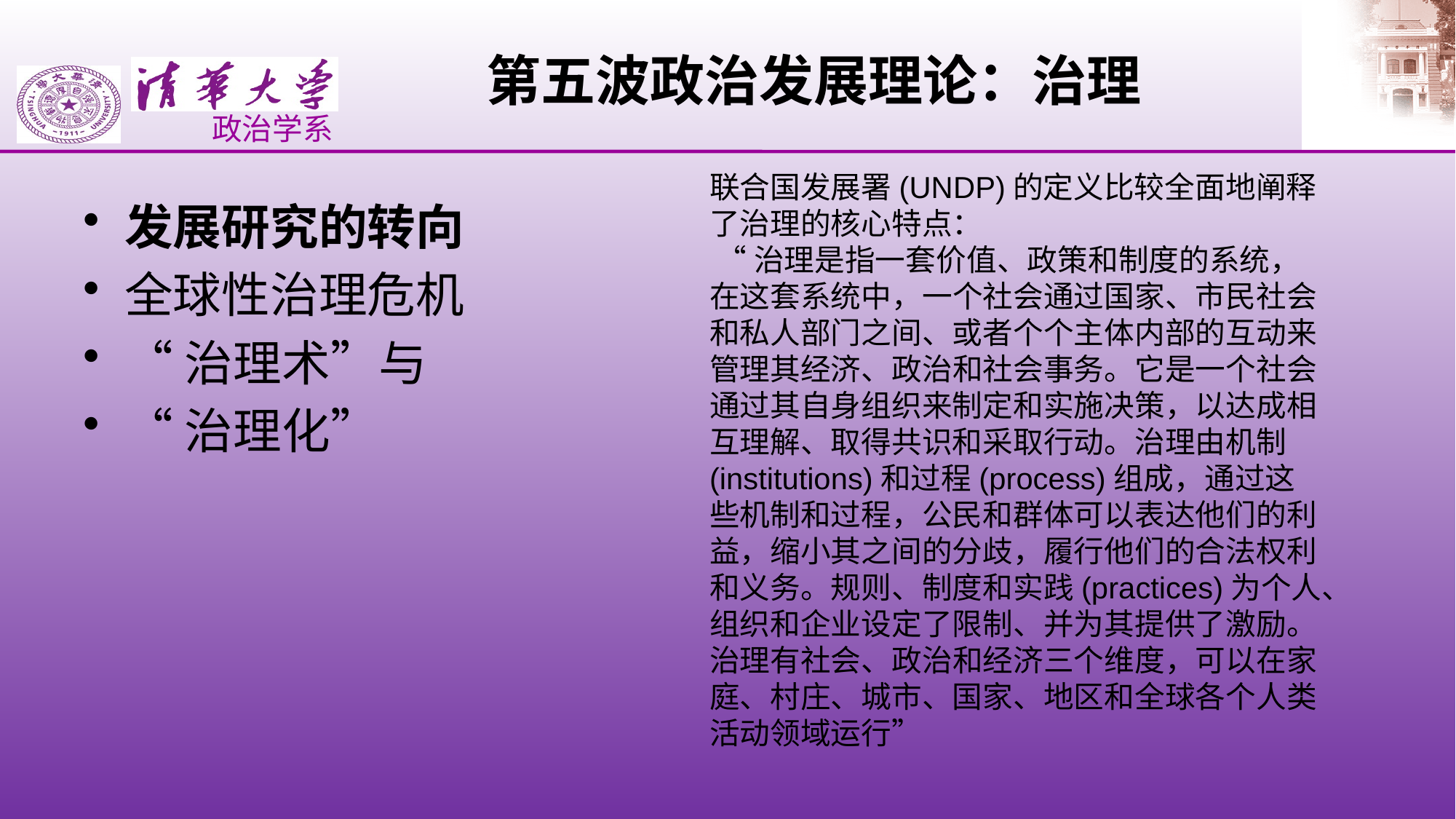

# 第五波政治发展理论：治理
联合国发展署(UNDP)的定义比较全面地阐释了治理的核心特点：
 “治理是指一套价值、政策和制度的系统，在这套系统中，一个社会通过国家、市民社会和私人部门之间、或者个个主体内部的互动来管理其经济、政治和社会事务。它是一个社会通过其自身组织来制定和实施决策，以达成相互理解、取得共识和采取行动。治理由机制(institutions)和过程(process)组成，通过这些机制和过程，公民和群体可以表达他们的利益，缩小其之间的分歧，履行他们的合法权利和义务。规则、制度和实践(practices)为个人、组织和企业设定了限制、并为其提供了激励。治理有社会、政治和经济三个维度，可以在家庭、村庄、城市、国家、地区和全球各个人类活动领域运行”
发展研究的转向
全球性治理危机
“治理术”与
“治理化”